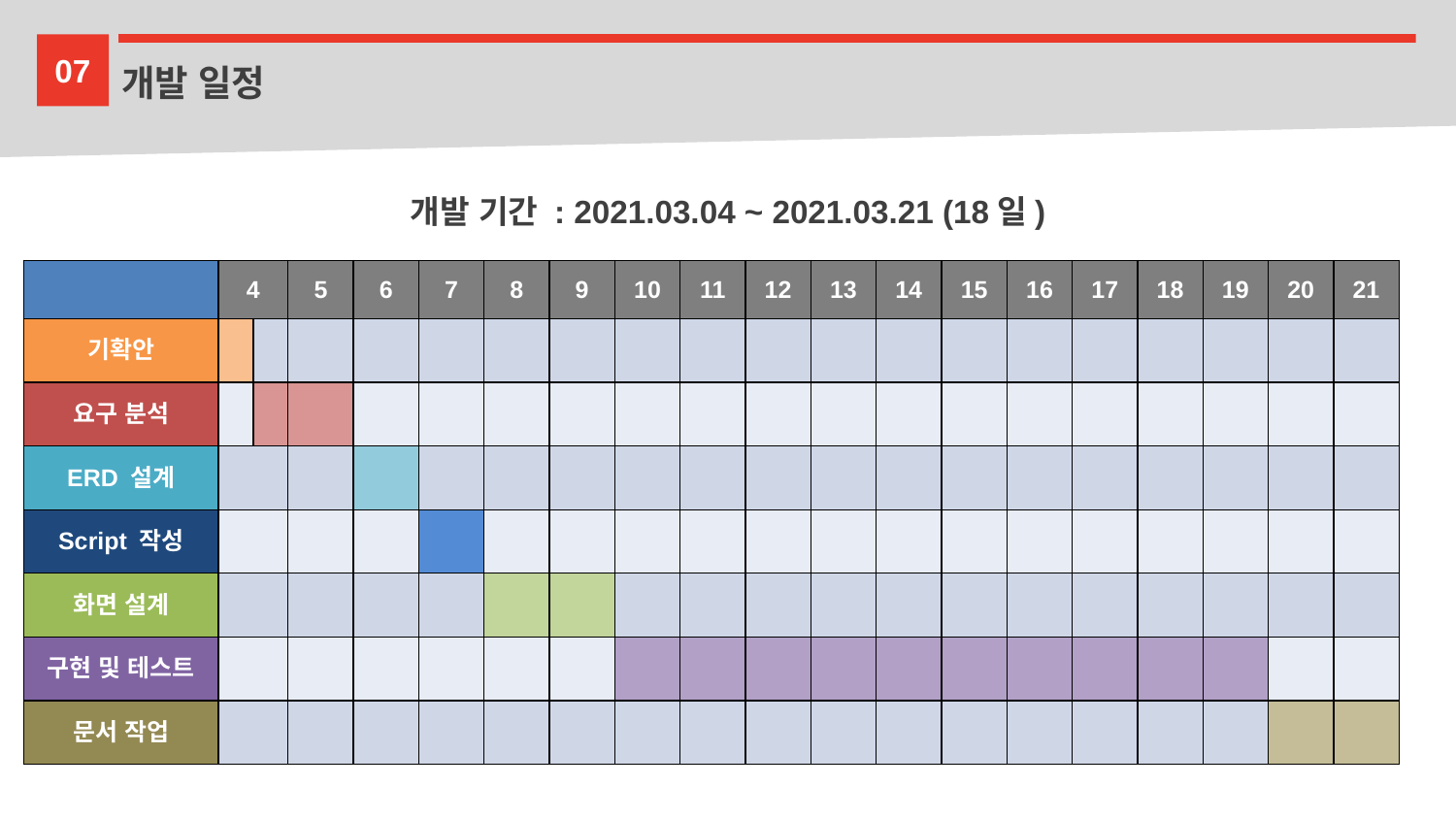

07
개발 일정
개발 기간 : 2021.03.04 ~ 2021.03.21 (18일)
|  | 4 |  | 5 | 6 | 7 | 8 | 9 | 10 | 11 | 12 | 13 | 14 | 15 | 16 | 17 | 18 | 19 | 20 | 21 |
| --- | --- | --- | --- | --- | --- | --- | --- | --- | --- | --- | --- | --- | --- | --- | --- | --- | --- | --- | --- |
| 기확안 |  |  |  |  |  |  |  |  |  |  |  |  |  |  |  |  |  |  |  |
| 요구 분석 |  |  |  |  |  |  |  |  |  |  |  |  |  |  |  |  |  |  |  |
| ERD 설계 |  |  |  |  |  |  |  |  |  |  |  |  |  |  |  |  |  |  |  |
| Script 작성 |  |  |  |  |  |  |  |  |  |  |  |  |  |  |  |  |  |  |  |
| 화면 설계 |  |  |  |  |  |  |  |  |  |  |  |  |  |  |  |  |  |  |  |
| 구현 및 테스트 |  |  |  |  |  |  |  |  |  |  |  |  |  |  |  |  |  |  |  |
| 문서 작업 |  |  |  |  |  |  |  |  |  |  |  |  |  |  |  |  |  |  |  |